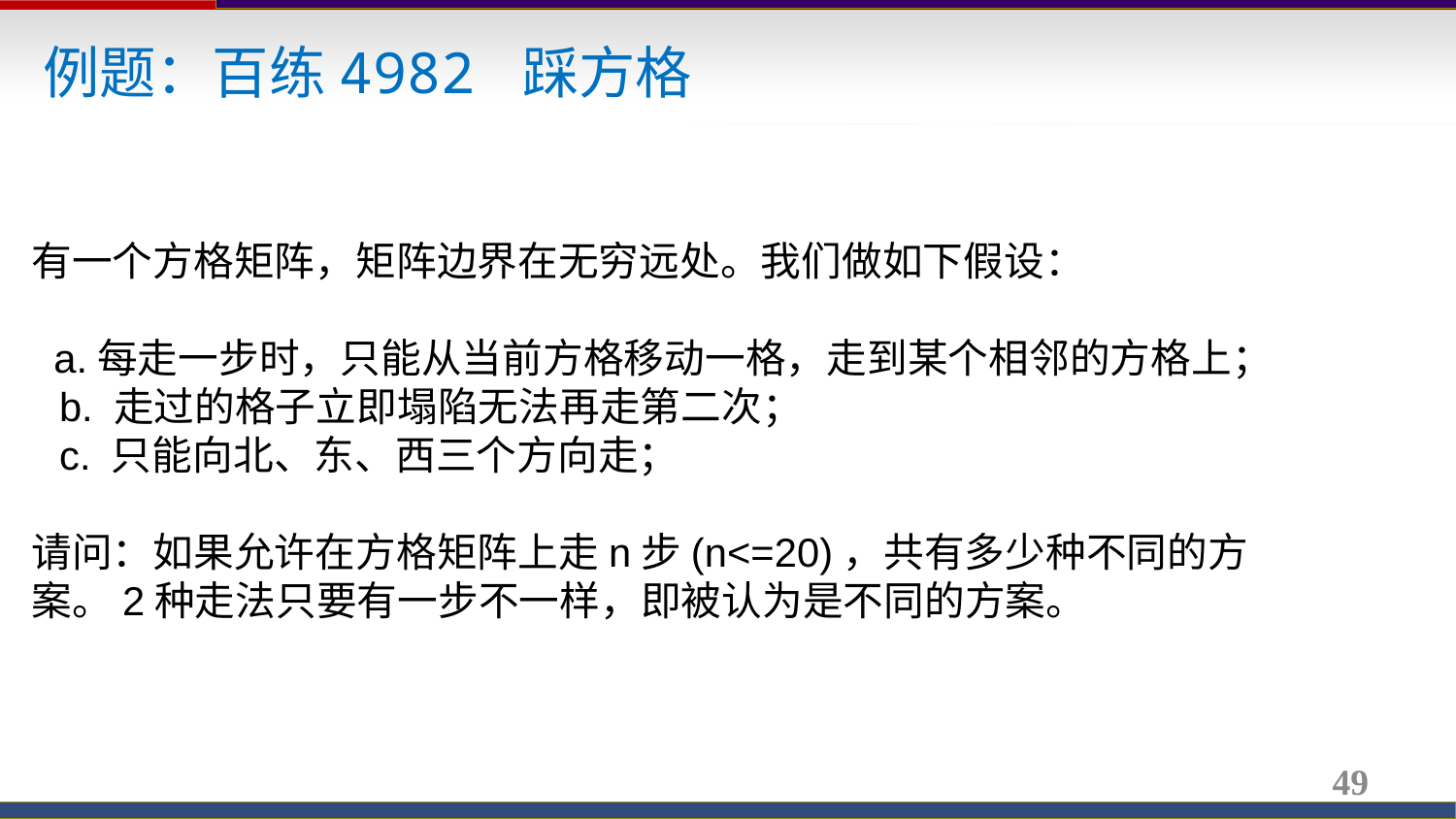

例题：百练4982 踩方格

有一个方格矩阵，矩阵边界在无穷远处。我们做如下假设：
  a.每走一步时，只能从当前方格移动一格，走到某个相邻的方格上；
  b. 走过的格子立即塌陷无法再走第二次；
  c. 只能向北、东、西三个方向走；
请问：如果允许在方格矩阵上走n步(n<=20)，共有多少种不同的方案。2种走法只要有一步不一样，即被认为是不同的方案。